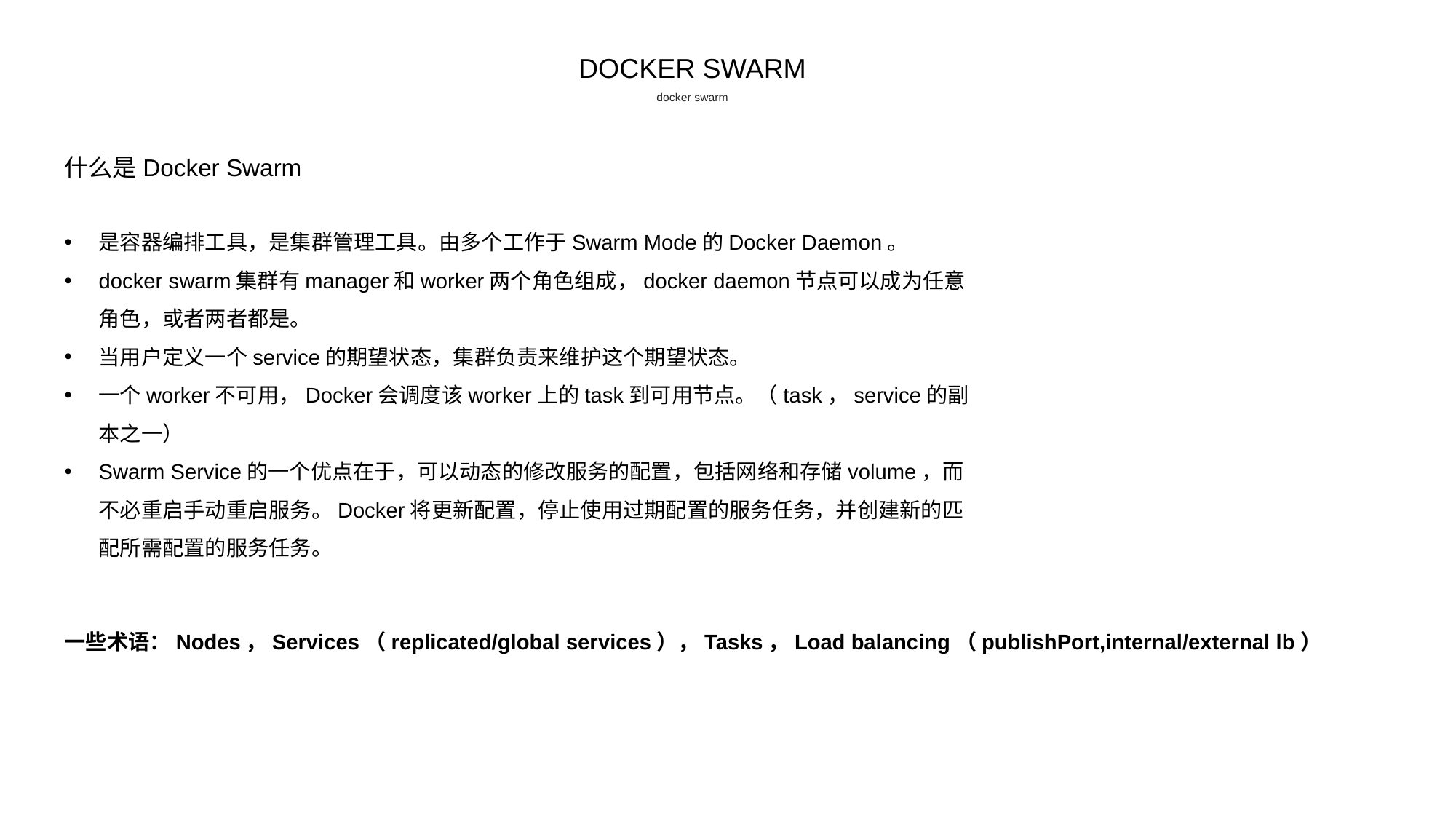

DOCKER SWARM

docker swarm
什么是Docker Swarm
是容器编排工具，是集群管理工具。由多个工作于Swarm Mode的Docker Daemon。
docker swarm集群有manager和worker两个角色组成，docker daemon节点可以成为任意角色，或者两者都是。
当用户定义一个service的期望状态，集群负责来维护这个期望状态。
一个worker不可用，Docker会调度该worker上的task到可用节点。（task，service的副本之一）
Swarm Service的一个优点在于，可以动态的修改服务的配置，包括网络和存储volume，而不必重启手动重启服务。Docker将更新配置，停止使用过期配置的服务任务，并创建新的匹配所需配置的服务任务。
一些术语：Nodes，Services（replicated/global services），Tasks，Load balancing（publishPort,internal/external lb）